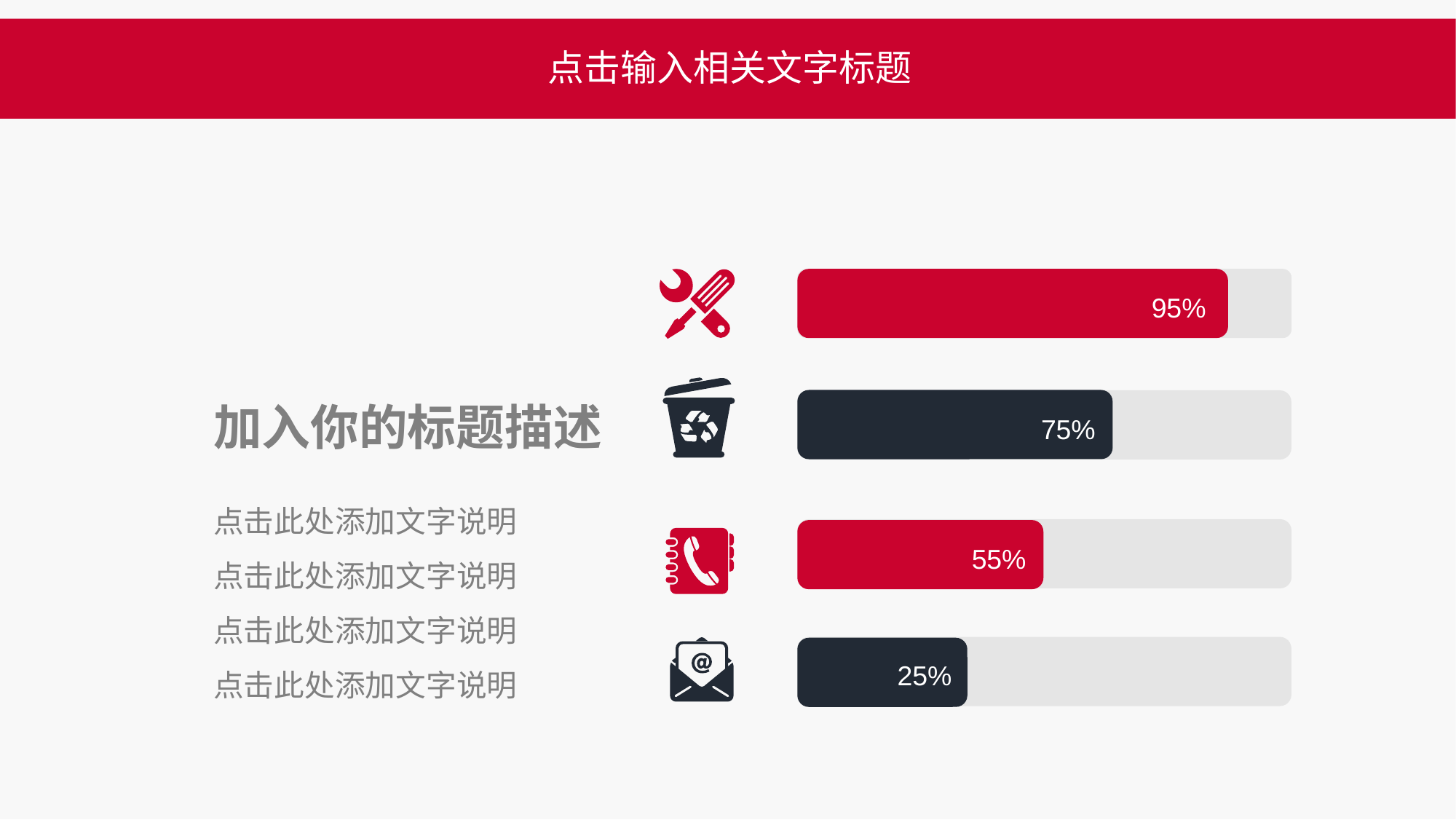

点击输入相关文字标题

95%

加入你的标题描述

75%
点击此处添加文字说明
点击此处添加文字说明
点击此处添加文字说明
点击此处添加文字说明

55%

25%